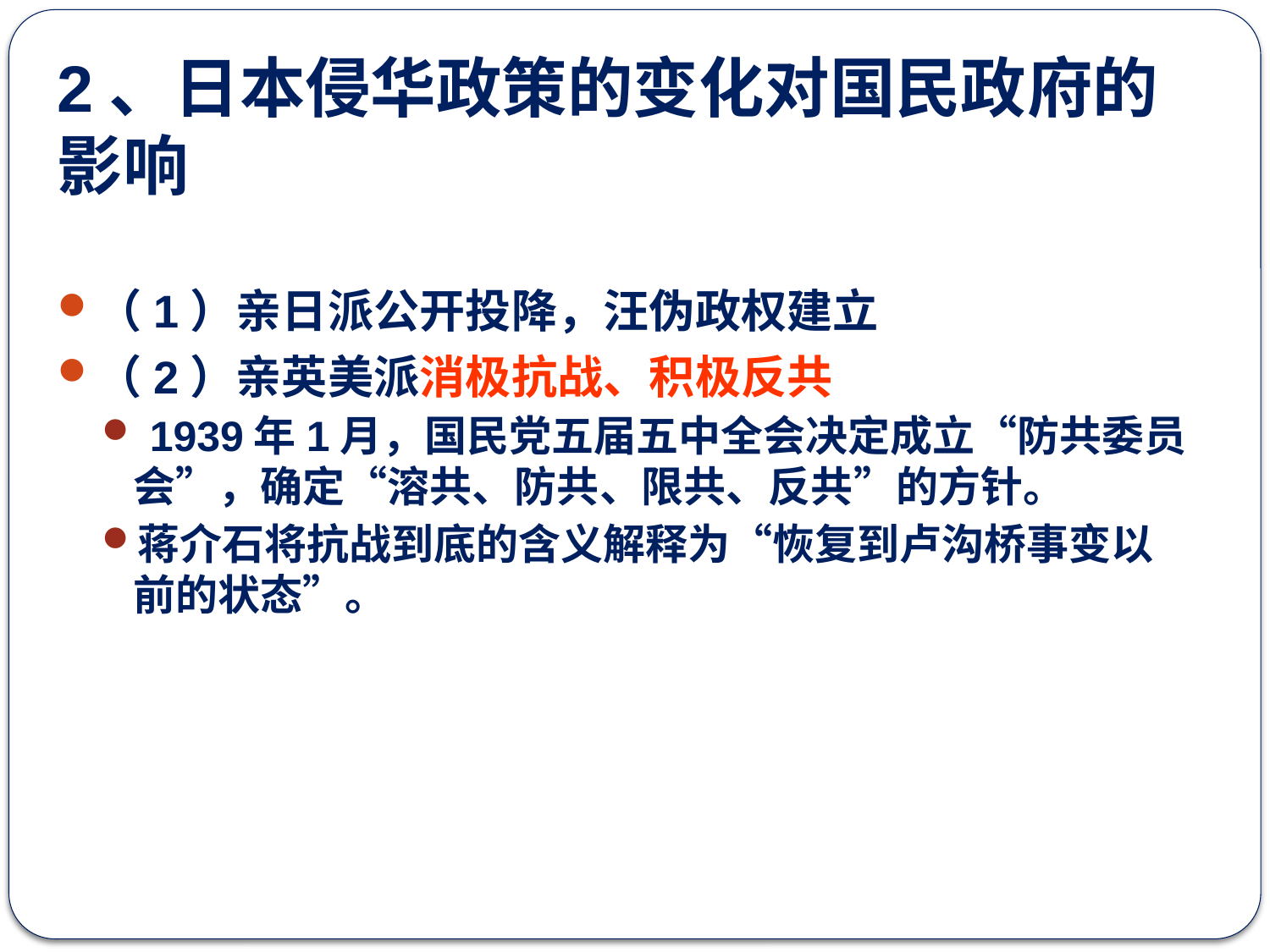

# 2、日本侵华政策的变化对国民政府的影响
（1）亲日派公开投降，汪伪政权建立
（2）亲英美派消极抗战、积极反共
 1939年1月，国民党五届五中全会决定成立“防共委员会”，确定“溶共、防共、限共、反共”的方针。
蒋介石将抗战到底的含义解释为“恢复到卢沟桥事变以前的状态”。